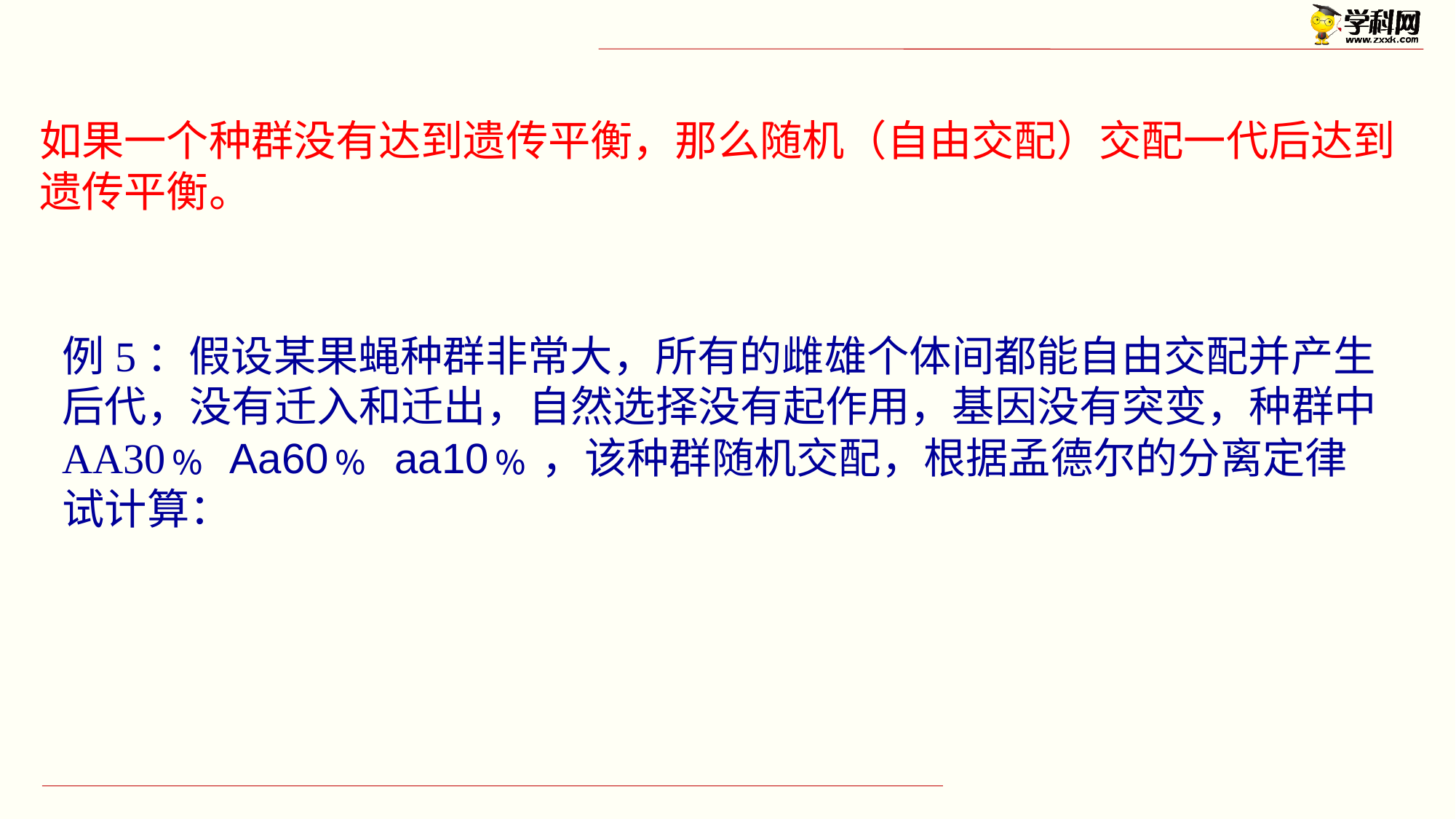

如果一个种群没有达到遗传平衡，那么随机（自由交配）交配一代后达到遗传平衡。
例5：假设某果蝇种群非常大，所有的雌雄个体间都能自由交配并产生后代，没有迁入和迁出，自然选择没有起作用，基因没有突变，种群中AA30﹪  Aa60﹪  aa10﹪，该种群随机交配，根据孟德尔的分离定律试计算：